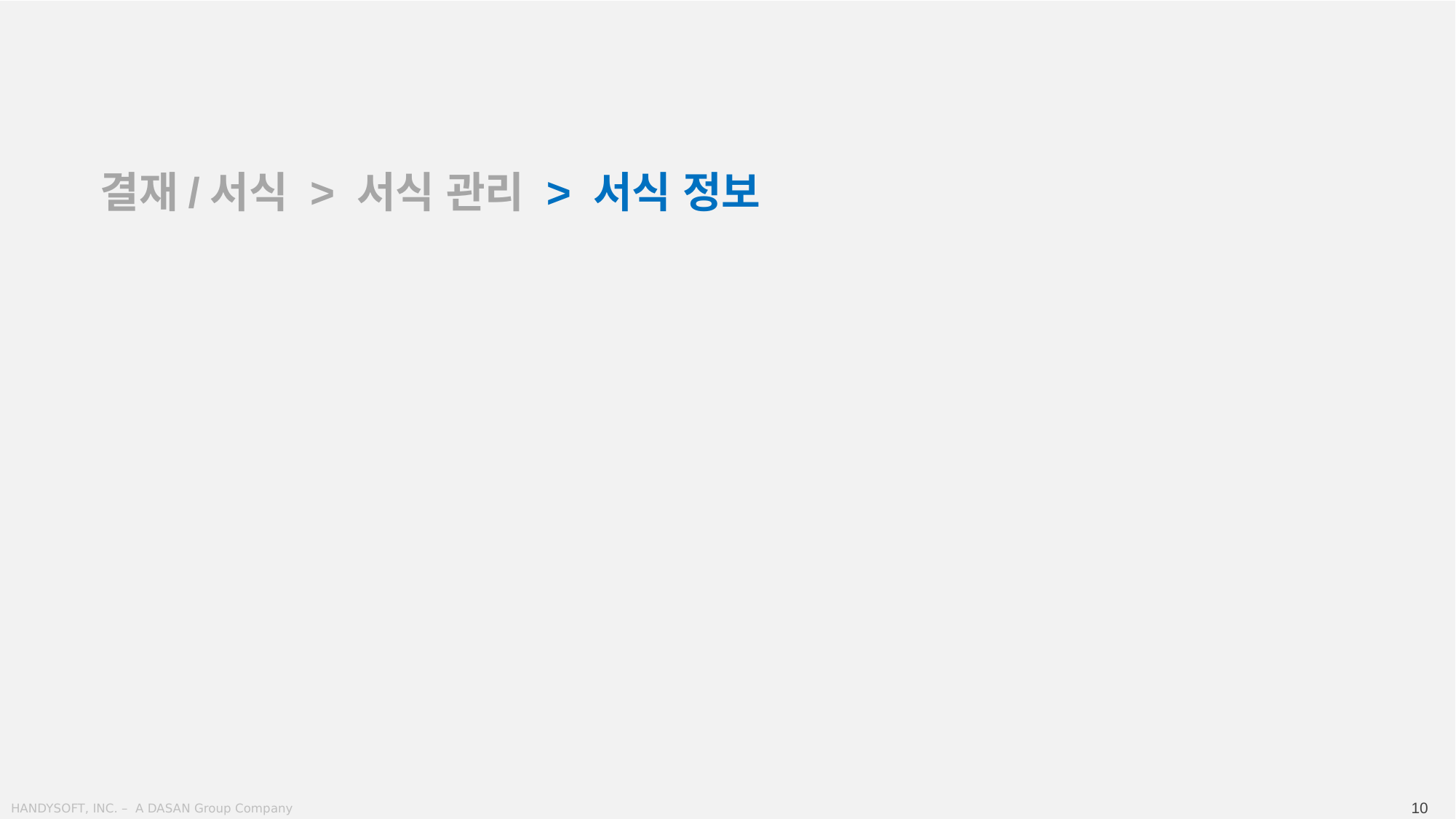

결재/서식 > 서식 관리 > 서식 정보